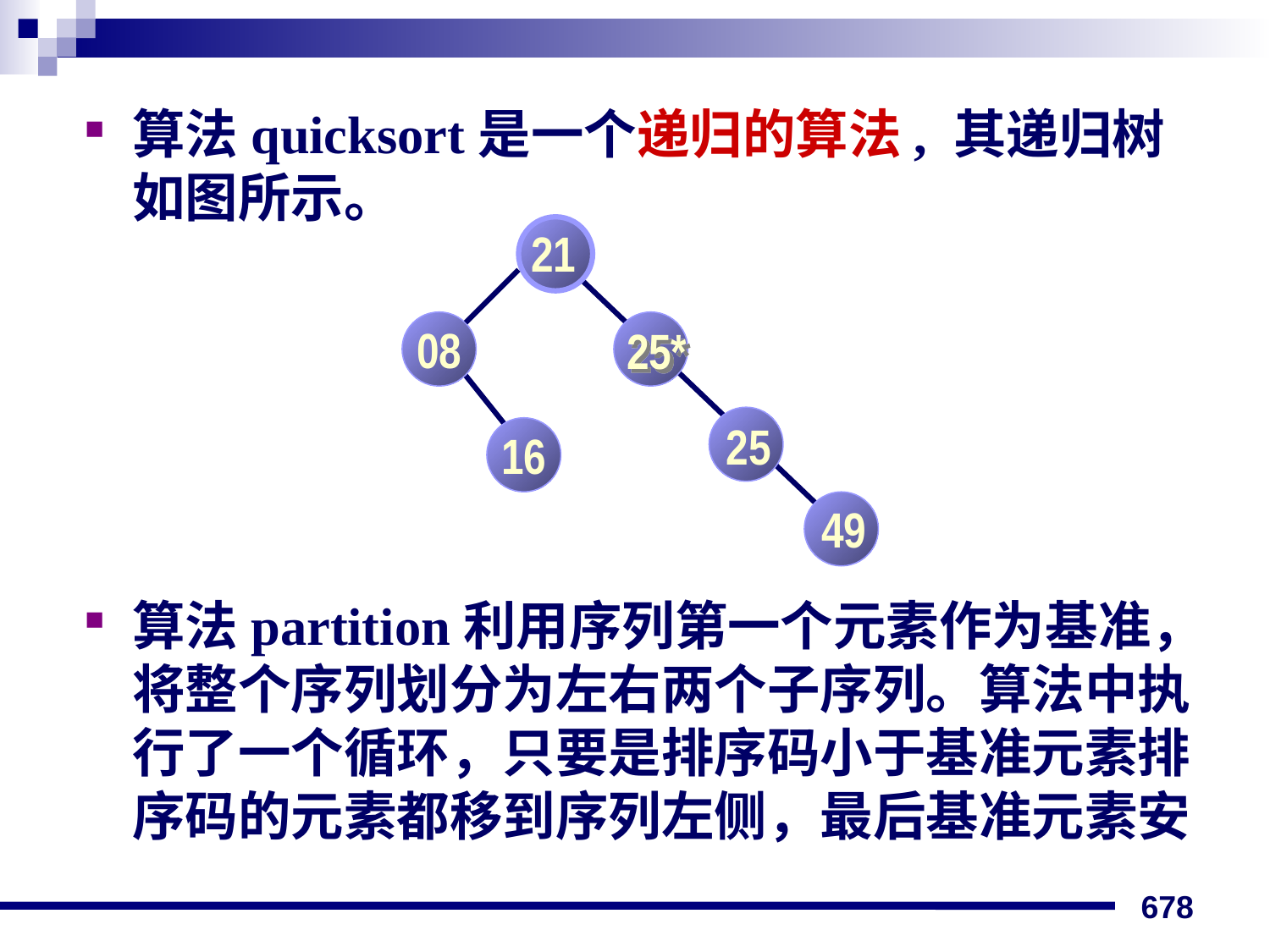

#
算法quicksort是一个递归的算法, 其递归树如图所示。

算法partition利用序列第一个元素作为基准，将整个序列划分为左右两个子序列。算法中执行了一个循环，只要是排序码小于基准元素排序码的元素都移到序列左侧，最后基准元素安

21

08

25*

25
16

49
678